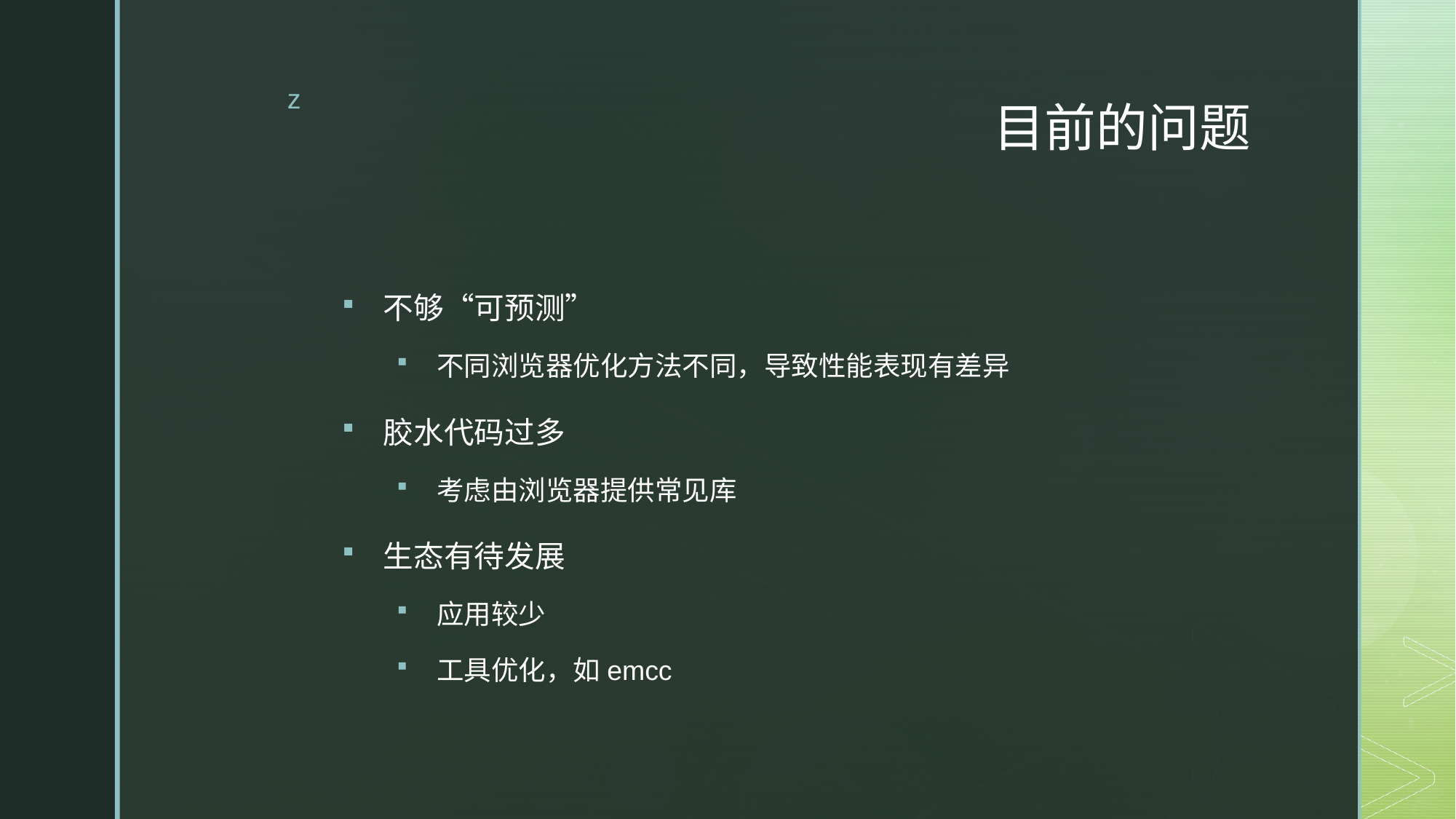

# 目前的问题
不够“可预测”
不同浏览器优化方法不同，导致性能表现有差异
胶水代码过多
考虑由浏览器提供常见库
生态有待发展
应用较少
工具优化，如emcc